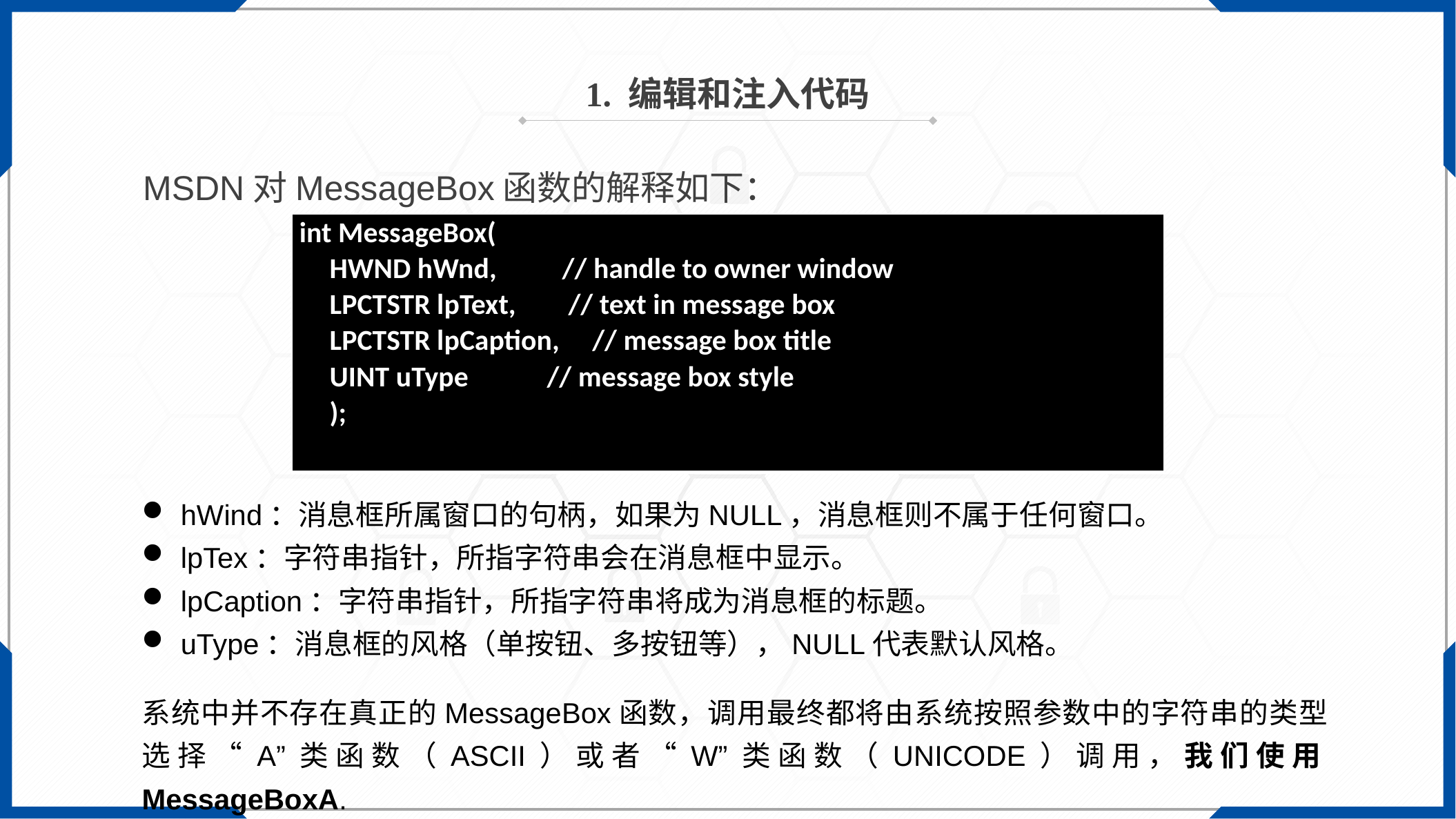

1. 编辑和注入代码
MSDN对MessageBox函数的解释如下：
| int MessageBox( HWND hWnd, // handle to owner window LPCTSTR lpText, // text in message box LPCTSTR lpCaption, // message box title UINT uType // message box style ); |
| --- |
hWind：消息框所属窗口的句柄，如果为NULL，消息框则不属于任何窗口。
lpTex：字符串指针，所指字符串会在消息框中显示。
lpCaption：字符串指针，所指字符串将成为消息框的标题。
uType：消息框的风格（单按钮、多按钮等），NULL代表默认风格。

系统中并不存在真正的MessageBox函数，调用最终都将由系统按照参数中的字符串的类型选择“A”类函数（ASCII）或者“W”类函数（UNICODE）调用，我们使用MessageBoxA.